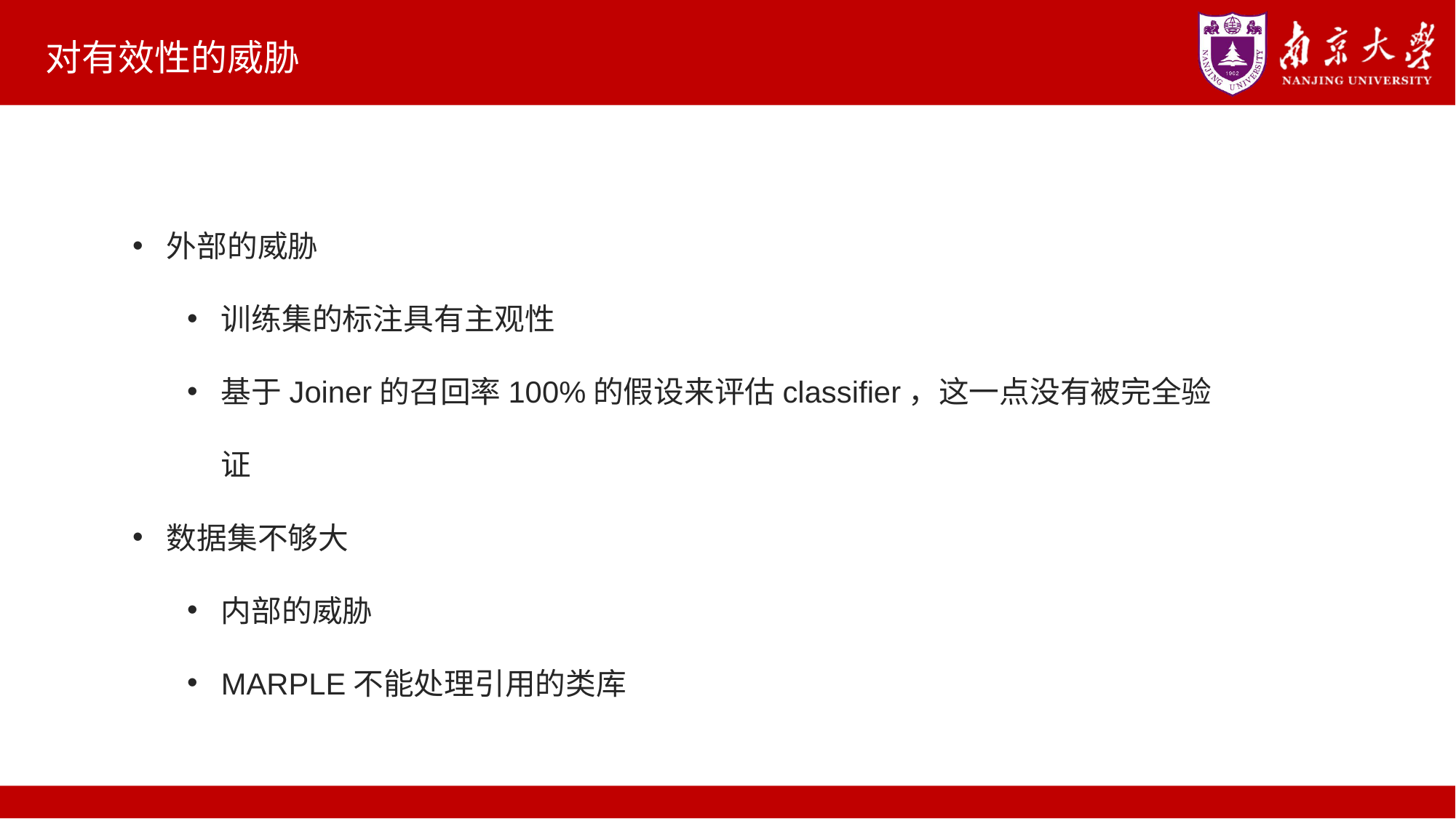

# 对有效性的威胁
外部的威胁
训练集的标注具有主观性
基于Joiner的召回率100%的假设来评估classifier，这一点没有被完全验证
数据集不够大
内部的威胁
MARPLE不能处理引用的类库